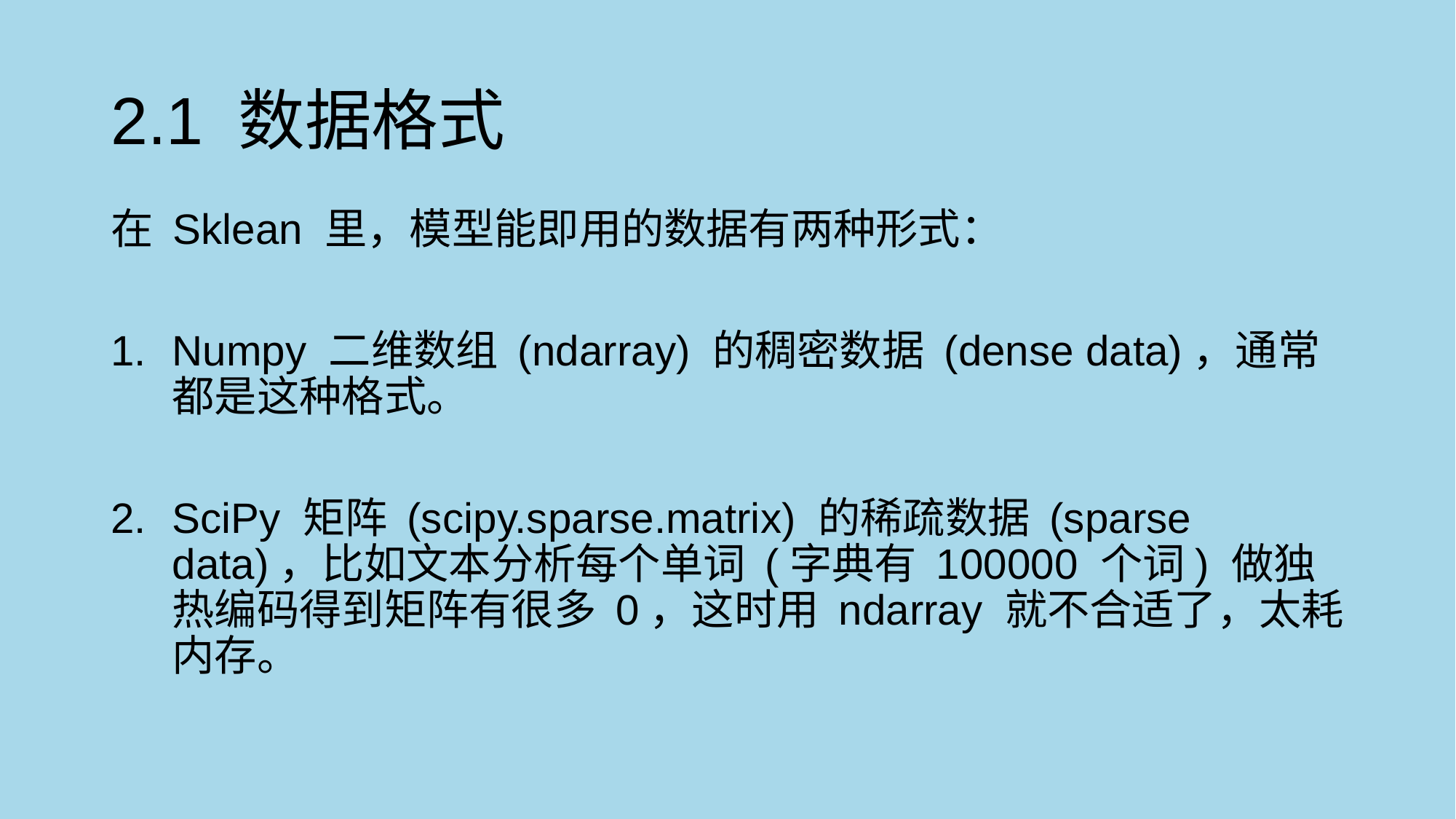

# 2.1 数据格式

在 Sklean 里，模型能即用的数据有两种形式：

Numpy 二维数组 (ndarray) 的稠密数据 (dense data)，通常都是这种格式。

SciPy 矩阵 (scipy.sparse.matrix) 的稀疏数据 (sparse data)，比如文本分析每个单词 (字典有 100000 个词) 做独热编码得到矩阵有很多 0，这时用 ndarray 就不合适了，太耗内存。